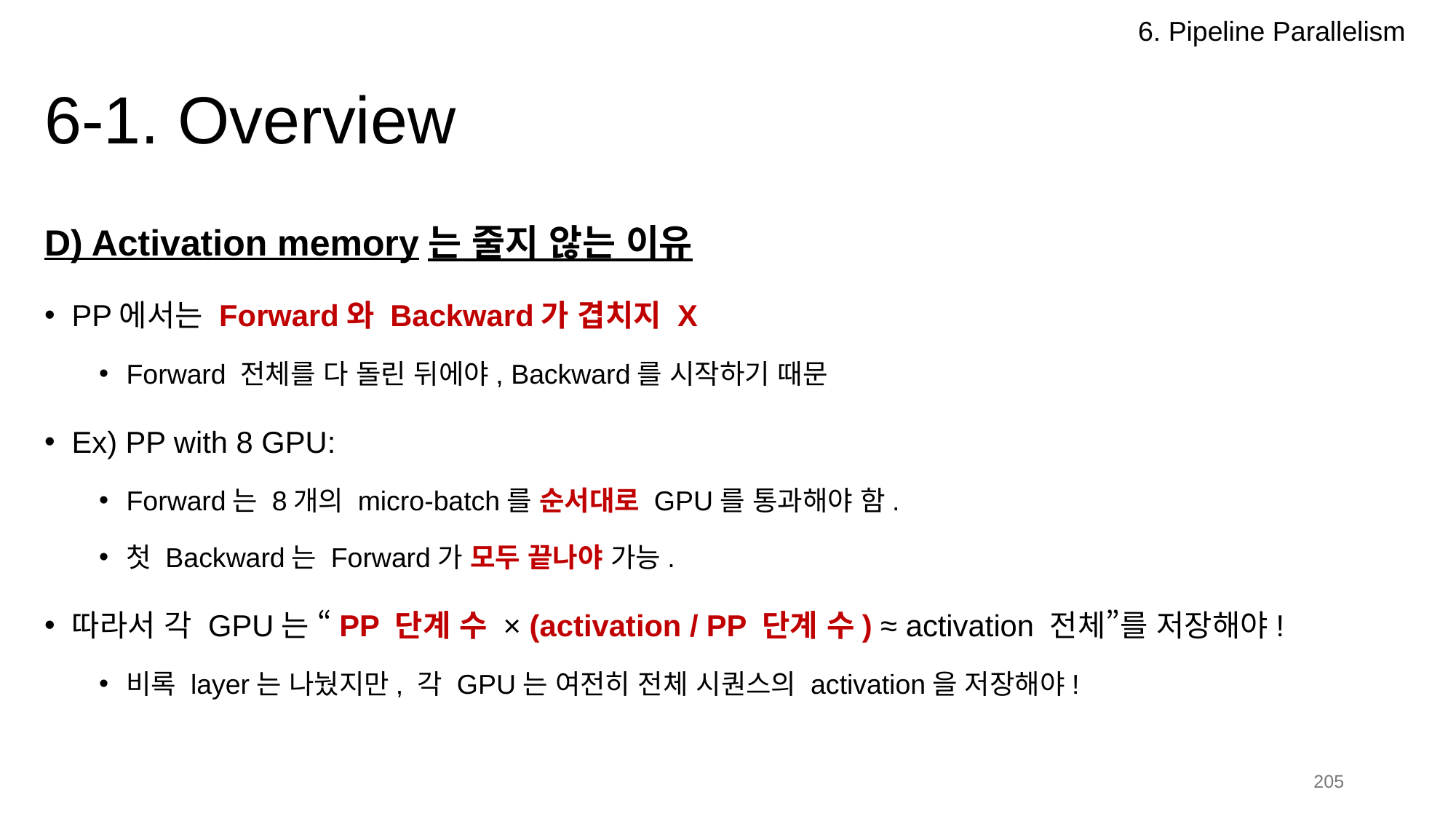

6. Pipeline Parallelism
# 6-1. Overview
D) Activation memory는 줄지 않는 이유
PP에서는 Forward와 Backward가 겹치지 X
Forward 전체를 다 돌린 뒤에야, Backward를 시작하기 때문
Ex) PP with 8 GPU:
Forward는 8개의 micro-batch를 순서대로 GPU를 통과해야 함.
첫 Backward는 Forward가 모두 끝나야 가능.
따라서 각 GPU는 “PP 단계 수 × (activation / PP 단계 수) ≈ activation 전체”를 저장해야!
비록 layer는 나눴지만, 각 GPU는 여전히 전체 시퀀스의 activation을 저장해야!
205